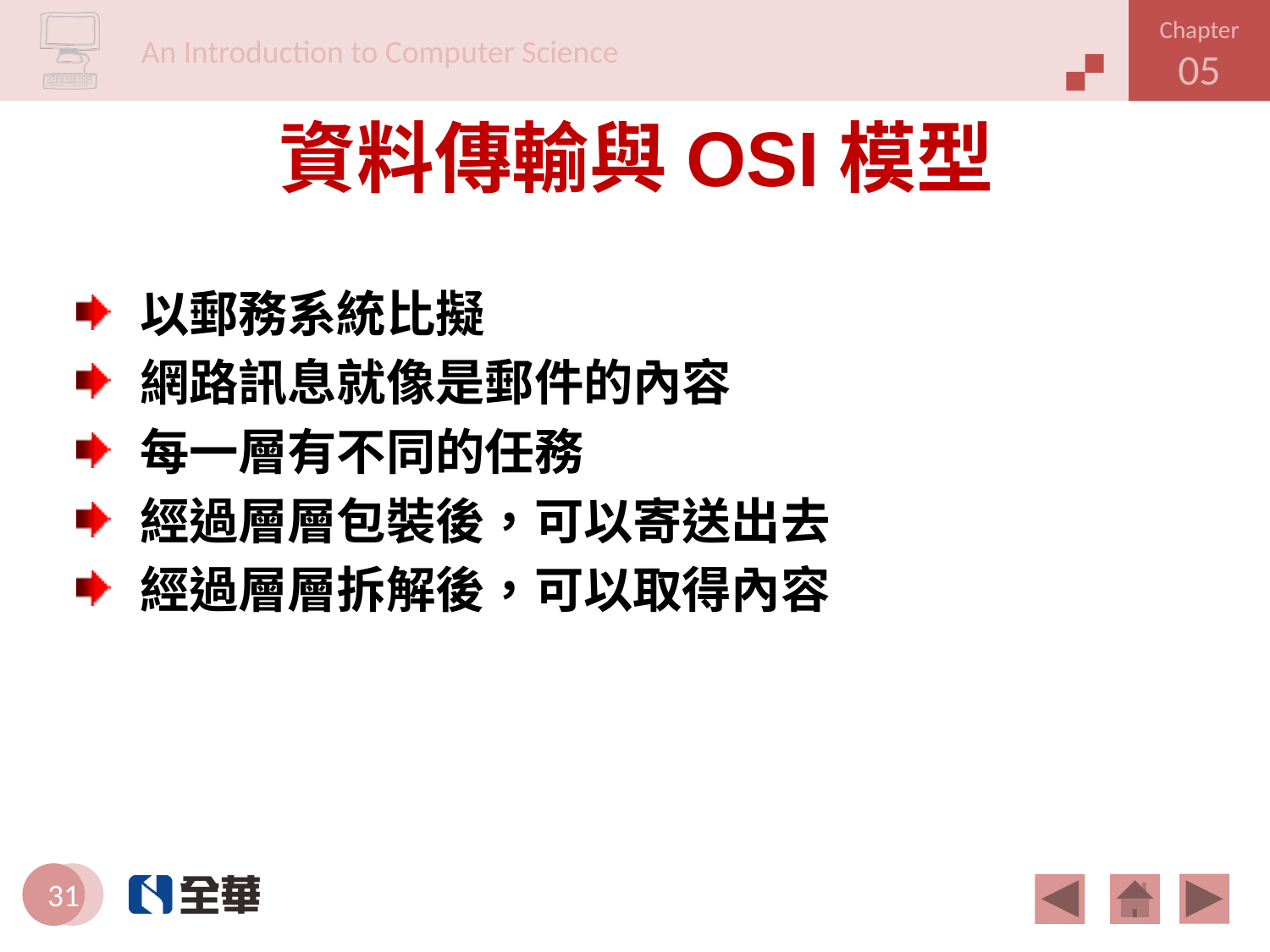

# 資料傳輸與OSI模型
以郵務系統比擬
網路訊息就像是郵件的內容
每一層有不同的任務
經過層層包裝後，可以寄送出去
經過層層拆解後，可以取得內容